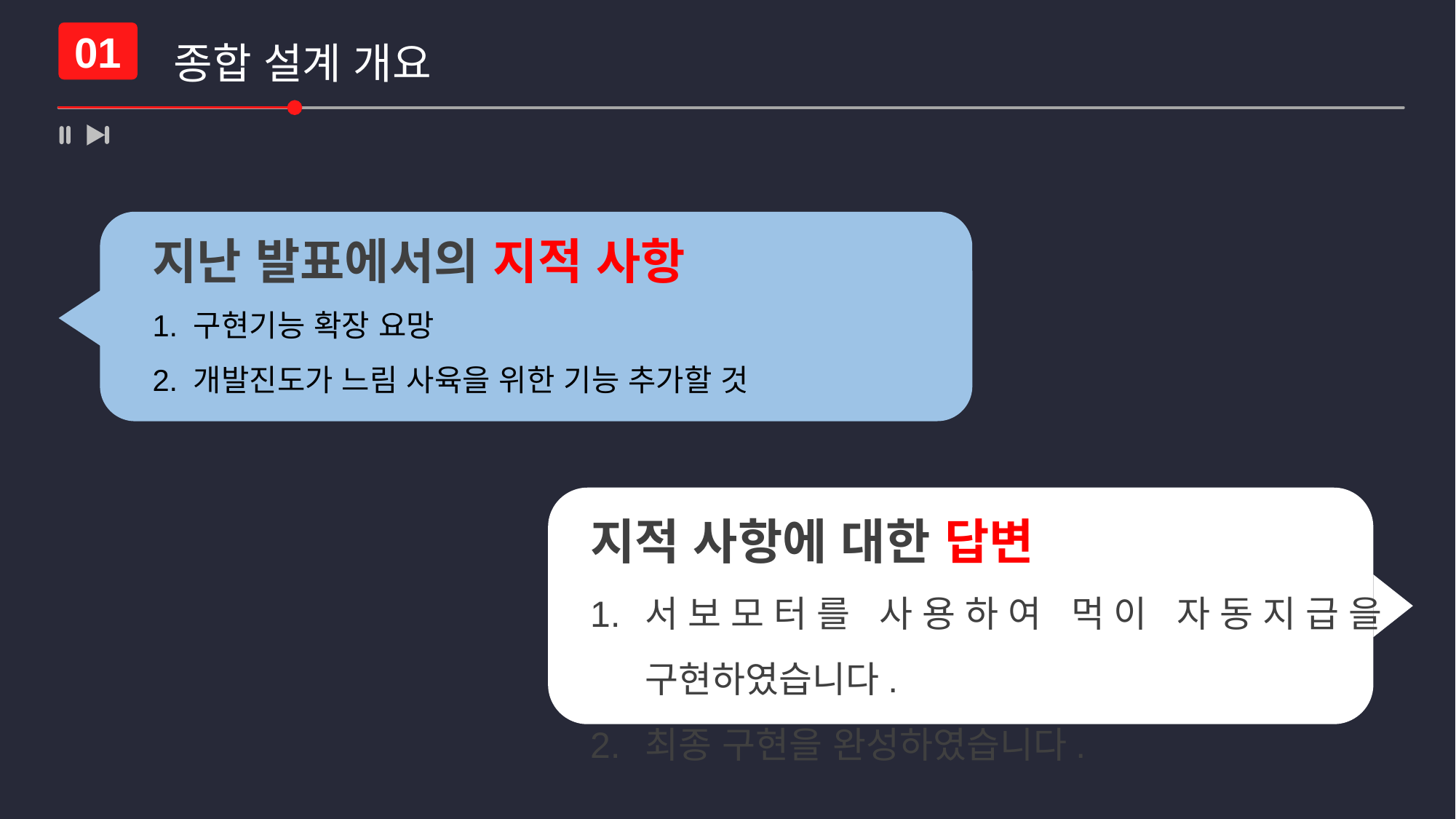

종합 설계 개요
01

지난 발표에서의 지적 사항
구현기능 확장 요망
개발진도가 느림 사육을 위한 기능 추가할 것

지적 사항에 대한 답변
서보모터를 사용하여 먹이 자동지급을 구현하였습니다.
최종 구현을 완성하였습니다.